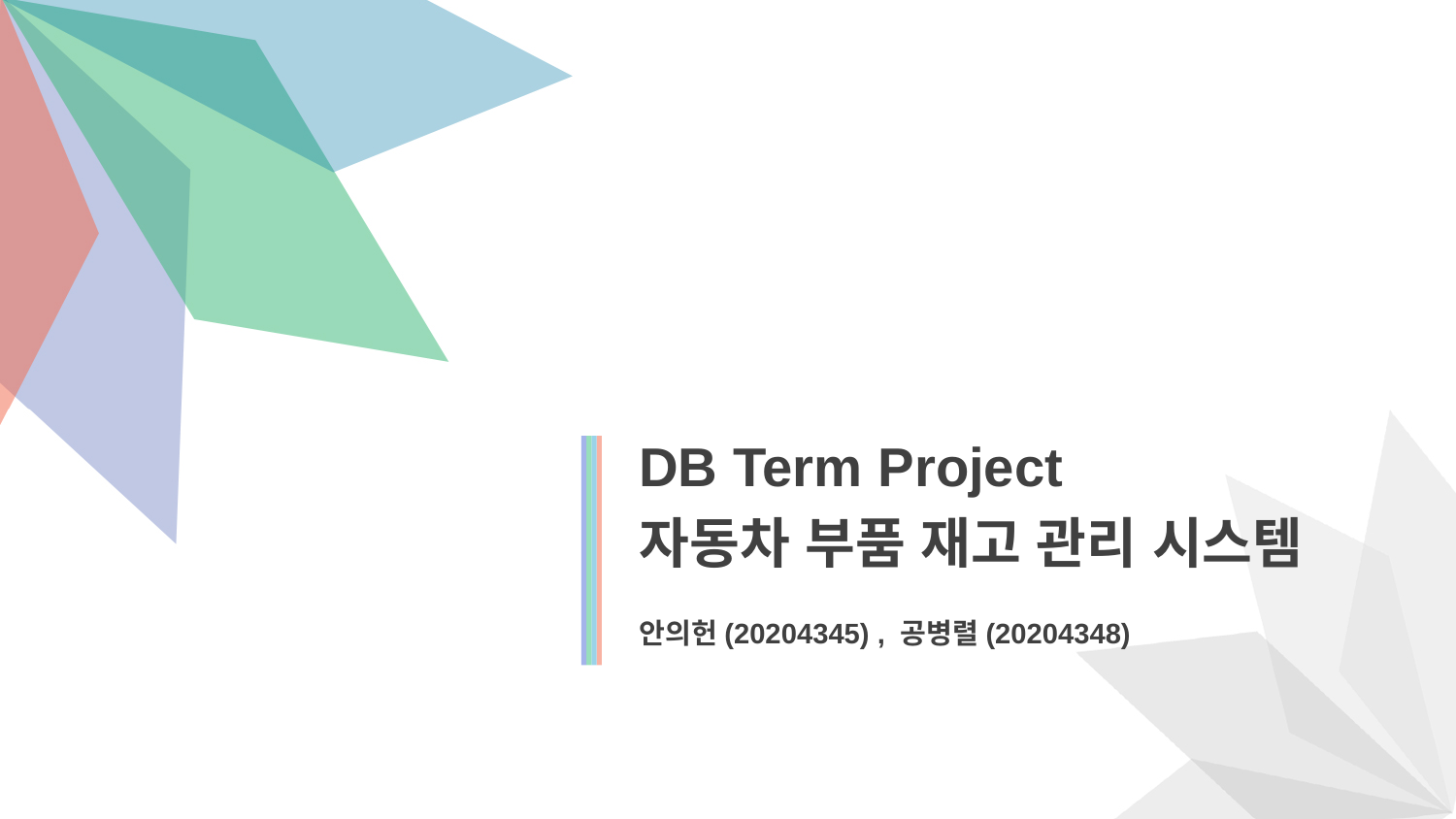

DB Term Project
자동차 부품 재고 관리 시스템

안의헌(20204345) , 공병렬(20204348)